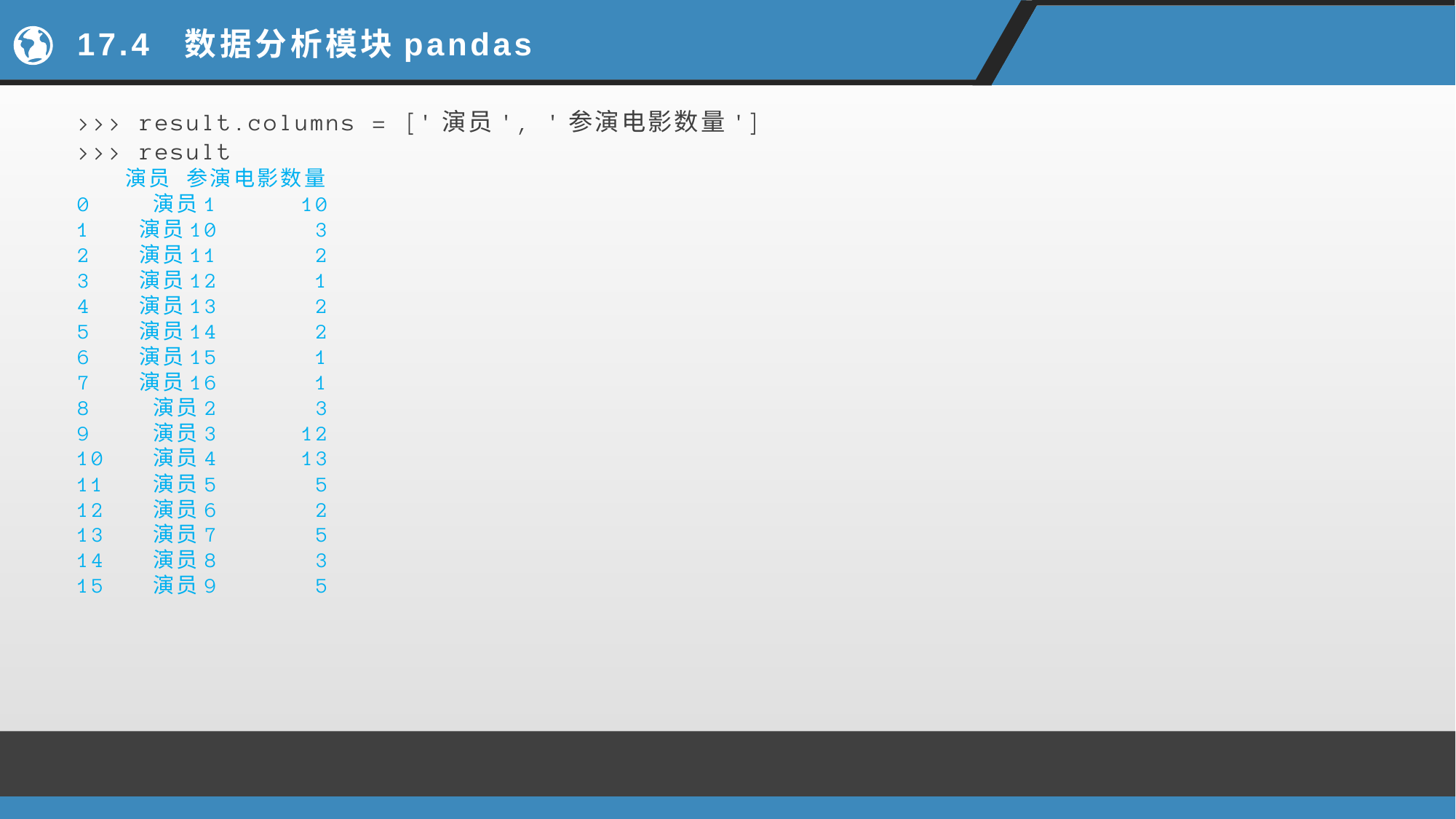

# 17.4  数据分析模块pandas

>>> result.columns = ['演员', '参演电影数量']
>>> result
      演员  参演电影数量
0    演员1      10
1   演员10       3
2   演员11       2
3   演员12       1
4   演员13       2
5   演员14       2
6   演员15       1
7   演员16       1
8    演员2       3
9    演员3      12
10   演员4      13
11   演员5       5
12   演员6       2
13   演员7       5
14   演员8       3
15   演员9       5